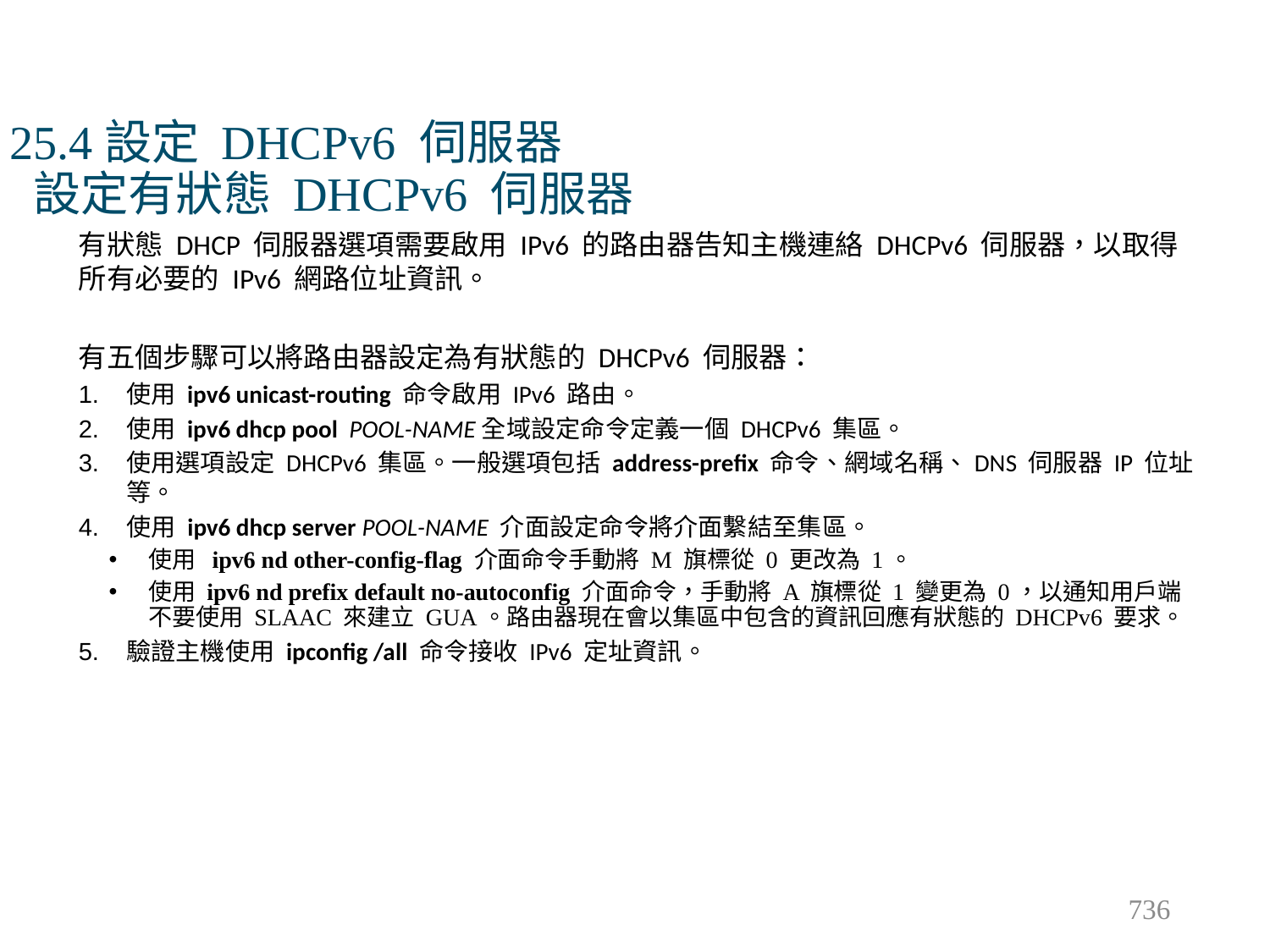

# 25.4設定 DHCPv6 伺服器 設定有狀態 DHCPv6 伺服器
有狀態 DHCP 伺服器選項需要啟用 IPv6 的路由器告知主機連絡 DHCPv6 伺服器，以取得所有必要的 IPv6 網路位址資訊。

有五個步驟可以將路由器設定為有狀態的 DHCPv6 伺服器：
使用 ipv6 unicast-routing 命令啟用 IPv6 路由。
使用 ipv6 dhcp pool  POOL-NAME全域設定命令定義一個 DHCPv6 集區。
使用選項設定 DHCPv6 集區。一般選項包括 address-prefix 命令、網域名稱、DNS 伺服器 IP 位址等。
使用 ipv6 dhcp server POOL-NAME 介面設定命令將介面繫結至集區。
使用  ipv6 nd other-config-flag 介面命令手動將 M 旗標從 0 更改為 1。
使用 ipv6 nd prefix default no-autoconfig 介面命令，手動將 A 旗標從 1 變更為 0，以通知用戶端不要使用 SLAAC 來建立 GUA。路由器現在會以集區中包含的資訊回應有狀態的 DHCPv6 要求。
驗證主機使用 ipconfig /all 命令接收 IPv6 定址資訊。
736